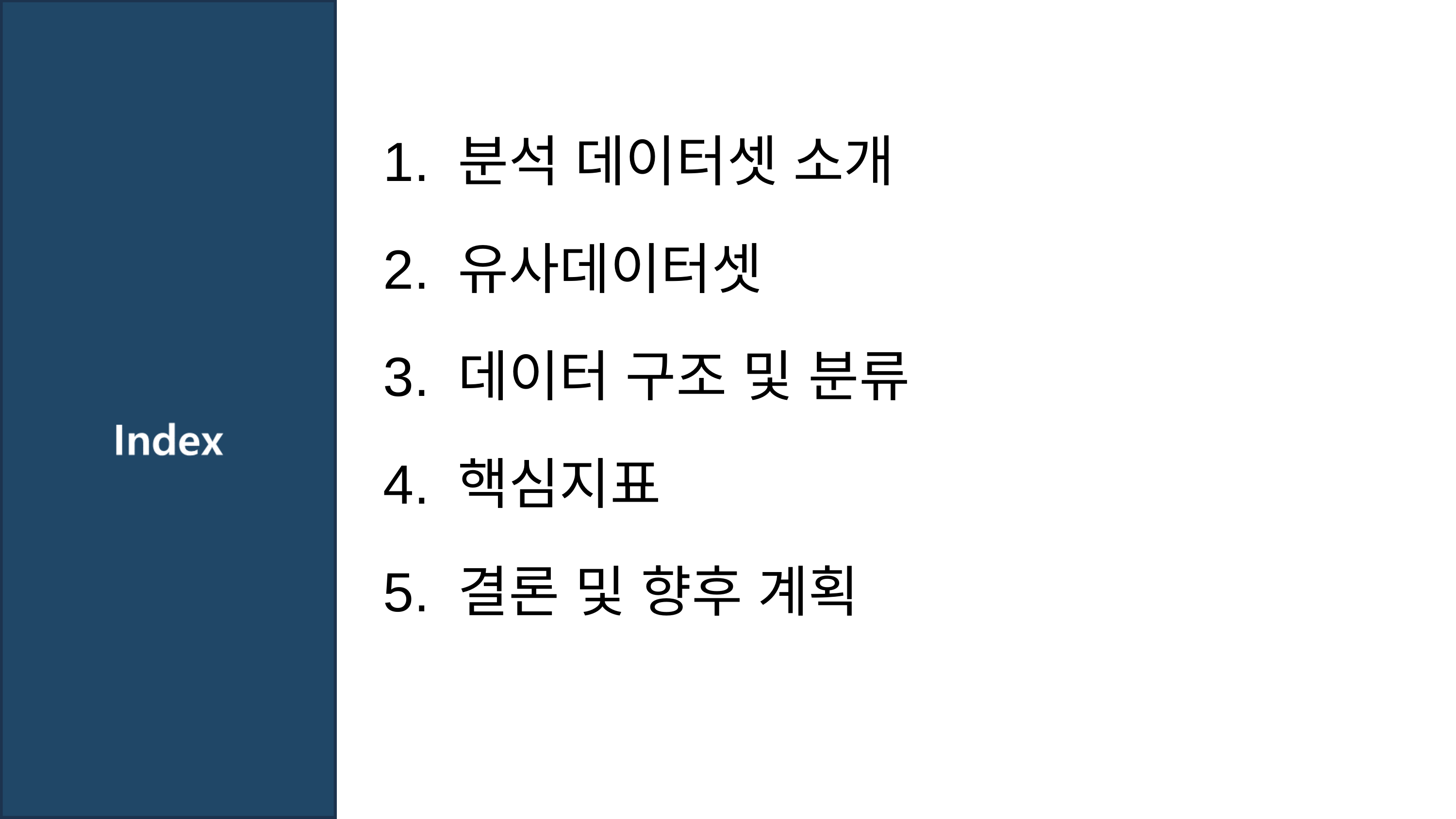

1. 분석 데이터셋 소개
2. 유사데이터셋
3. 데이터 구조 및 분류
4. 핵심지표
5. 결론 및 향후 계획